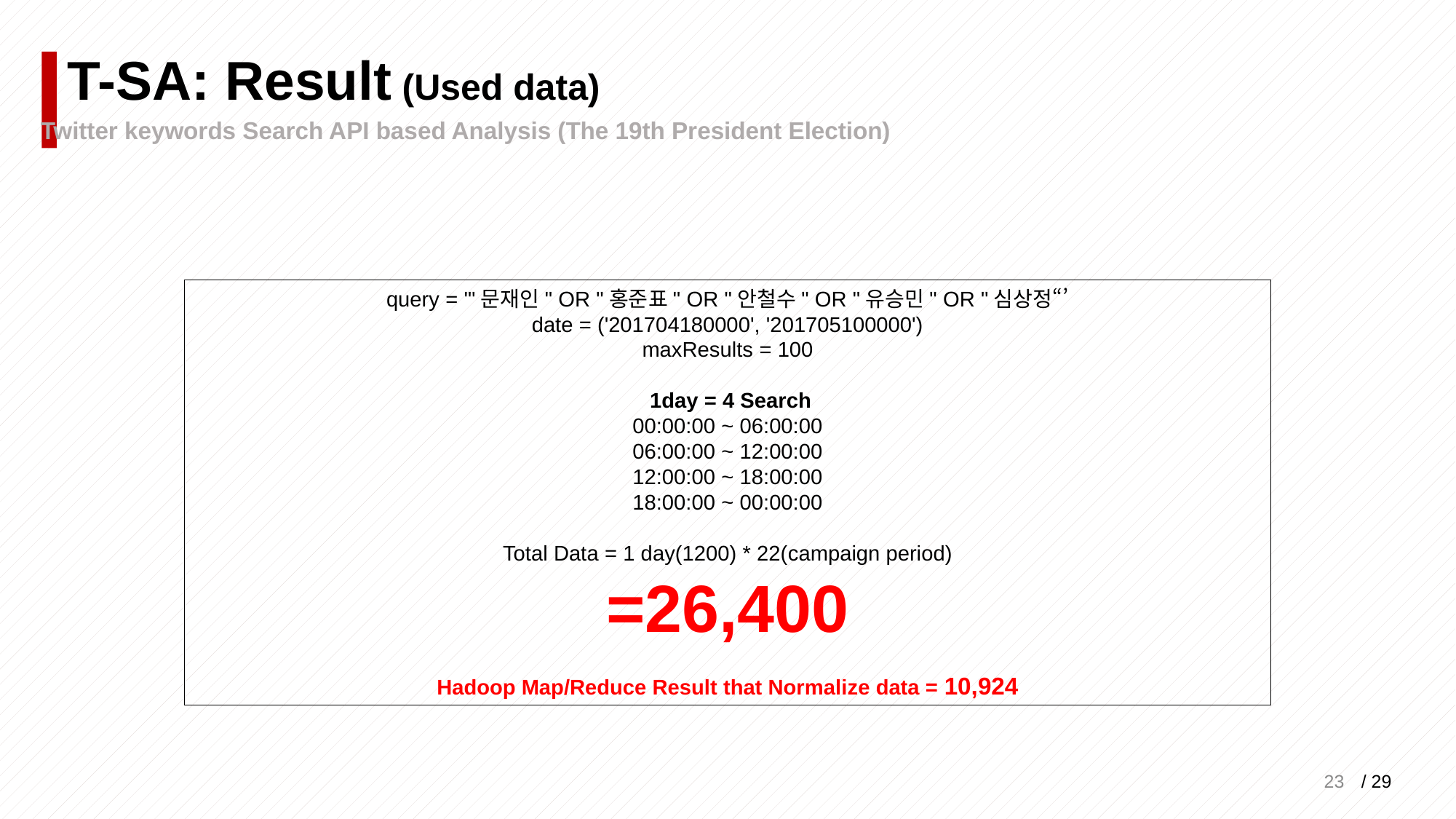

T-SA: Result (Used data)

Twitter keywords Search API based Analysis (The 19th President Election)
query = '"문재인" OR "홍준표" OR "안철수" OR "유승민" OR "심상정“’
date = ('201704180000', '201705100000')
maxResults = 100

 1day = 4 Search
00:00:00 ~ 06:00:00
06:00:00 ~ 12:00:00
12:00:00 ~ 18:00:00
18:00:00 ~ 00:00:00

Total Data = 1 day(1200) * 22(campaign period)
=26,400

Hadoop Map/Reduce Result that Normalize data = 10,924
23
/ 29